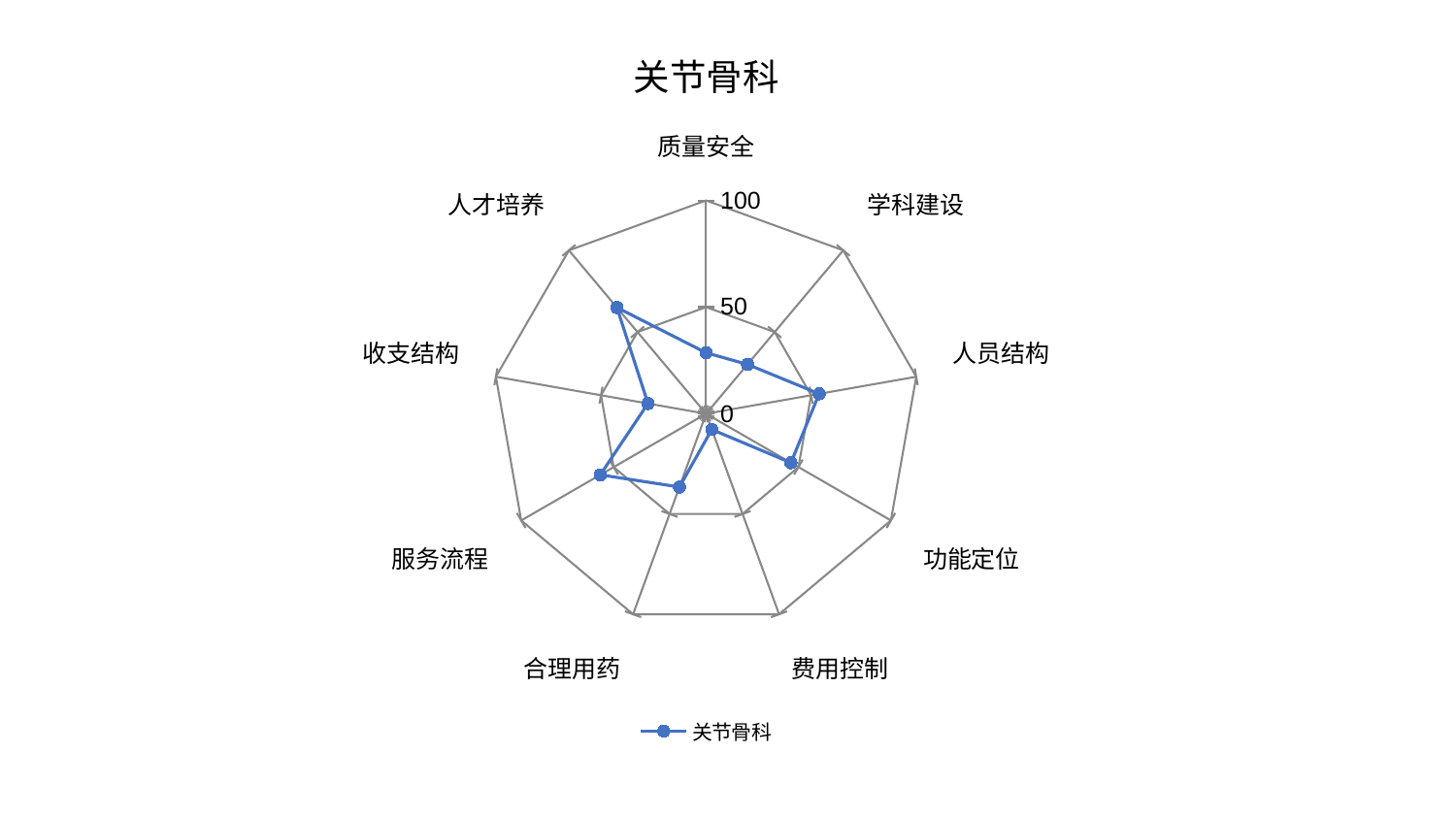

### Chart: 关节骨科

| Category | 关节骨科 |
|---|---|
| 质量安全 | 28.609229139769468 |
| 学科建设 | 30.23280760201692 |
| 人员结构 | 53.81178893275821 |
| 功能定位 | 45.918615315711484 |
| 费用控制 | 7.847929436596462 |
| 合理用药 | 36.5340695063253 |
| 服务流程 | 57.23880328989457 |
| 收支结构 | 27.65411729688569 |
| 人才培养 | 65.0288617336075 |
176